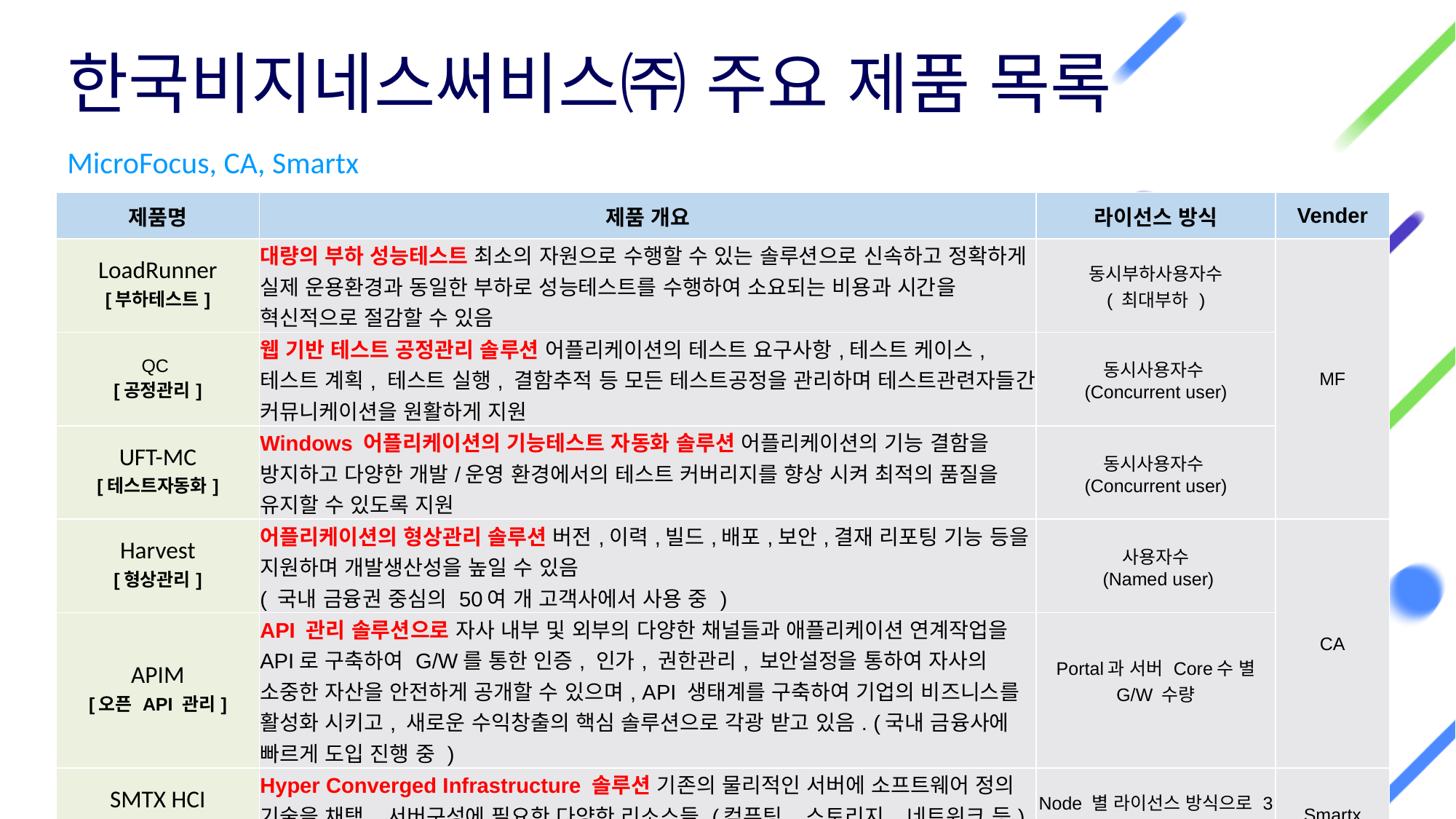

# 한국비지네스써비스㈜ 주요 제품 목록
MicroFocus, CA, Smartx
| 제품명 | 제품 개요 | 라이선스 방식 | Vender |
| --- | --- | --- | --- |
| LoadRunner [부하테스트] | 대량의 부하 성능테스트 최소의 자원으로 수행할 수 있는 솔루션으로 신속하고 정확하게 실제 운용환경과 동일한 부하로 성능테스트를 수행하여 소요되는 비용과 시간을 혁신적으로 절감할 수 있음 | 동시부하사용자수 ( 최대부하 ) | MF |
| QC [공정관리] | 웹 기반 테스트 공정관리 솔루션 어플리케이션의 테스트 요구사항,테스트 케이스,테스트 계획, 테스트 실행, 결함추적 등 모든 테스트공정을 관리하며 테스트관련자들간 커뮤니케이션을 원활하게 지원 | 동시사용자수 (Concurrent user) |  |
| UFT-MC [테스트자동화] | Windows 어플리케이션의 기능테스트 자동화 솔루션 어플리케이션의 기능 결함을 방지하고 다양한 개발/운영 환경에서의 테스트 커버리지를 향상 시켜 최적의 품질을 유지할 수 있도록 지원 | 동시사용자수 (Concurrent user) |  |
| Harvest [형상관리] | 어플리케이션의 형상관리 솔루션 버전,이력,빌드,배포,보안,결재 리포팅 기능 등을 지원하며 개발생산성을 높일 수 있음 ( 국내 금융권 중심의 50여 개 고객사에서 사용 중 ) | 사용자수 (Named user) | CA |
| APIM [오픈 API 관리] | API 관리 솔루션으로 자사 내부 및 외부의 다양한 채널들과 애플리케이션 연계작업을 API로 구축하여 G/W를 통한 인증, 인가, 권한관리, 보안설정을 통하여 자사의 소중한 자산을 안전하게 공개할 수 있으며, API 생태계를 구축하여 기업의 비즈니스를 활성화 시키고, 새로운 수익창출의 핵심 솔루션으로 각광 받고 있음. (국내 금융사에 빠르게 도입 진행 중 ) | Portal과 서버 Core수 별 G/W 수량 |  |
| SMTX HCI [리소스 통합 가상화] | Hyper Converged Infrastructure 솔루션 기존의 물리적인 서버에 소프트웨어 정의 기술을 채택, 서버구성에 필요한 다양한 리소스들 (컴퓨팅, 스토리지, 네트워크 등)을 일체화 시켜 도입비용과 서버 구성 및 관리 시간을 획기적으로 단축 시킬 수 있음 | Node 별 라이선스 방식으로 3 Node가 기본으로 구성 | Smartx |
39